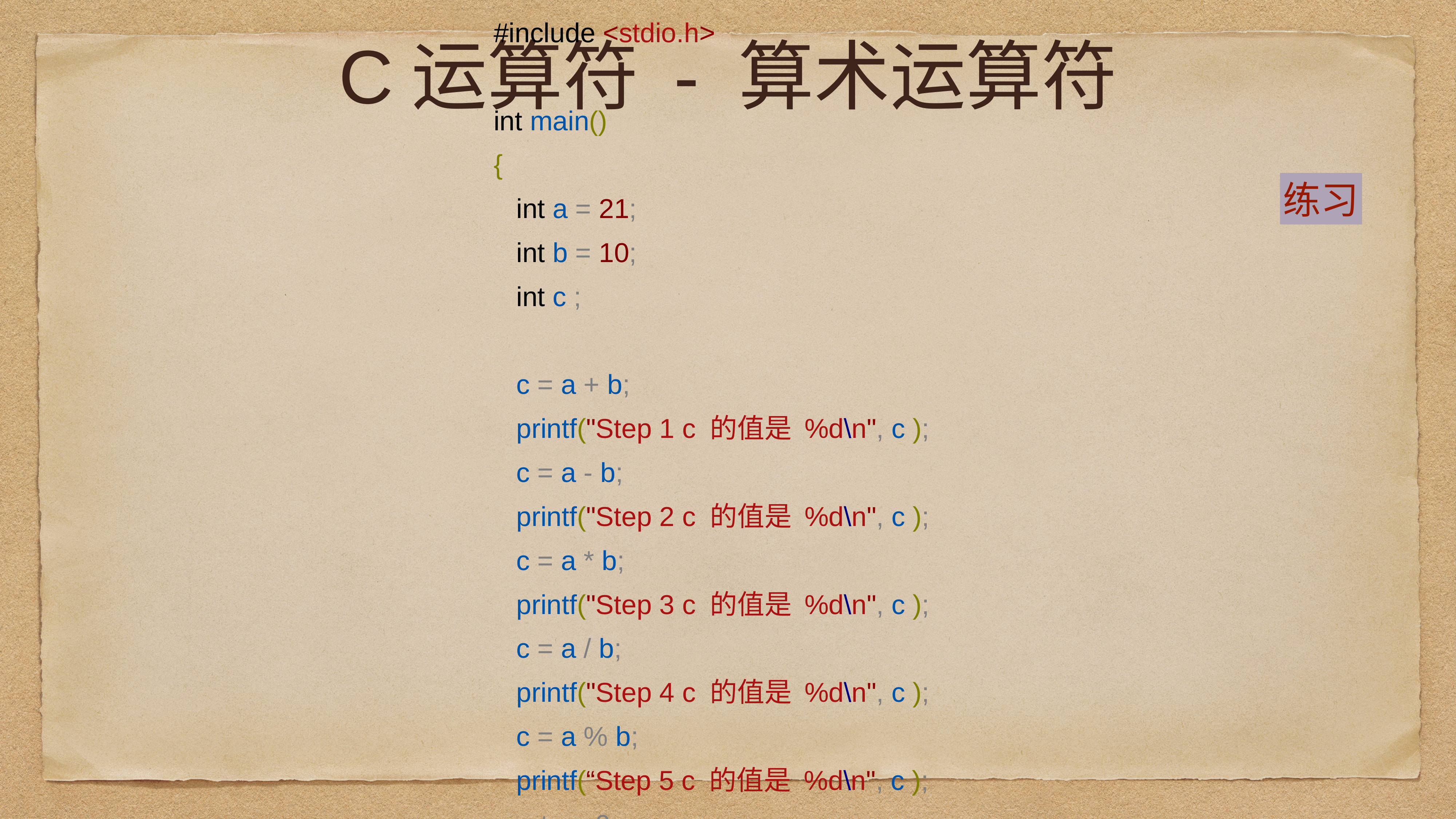

# C运算符 - 算术运算符
#include <stdio.h>

int main()
{
   int a = 21;
   int b = 10;
   int c ;

   c = a + b;
   printf("Step 1 c 的值是 %d\n", c );
   c = a - b;
   printf("Step 2 c 的值是 %d\n", c );
   c = a * b;
   printf("Step 3 c 的值是 %d\n", c );
   c = a / b;
   printf("Step 4 c 的值是 %d\n", c );
   c = a % b;
   printf(“Step 5 c 的值是 %d\n", c );
   return 0;
}
练习